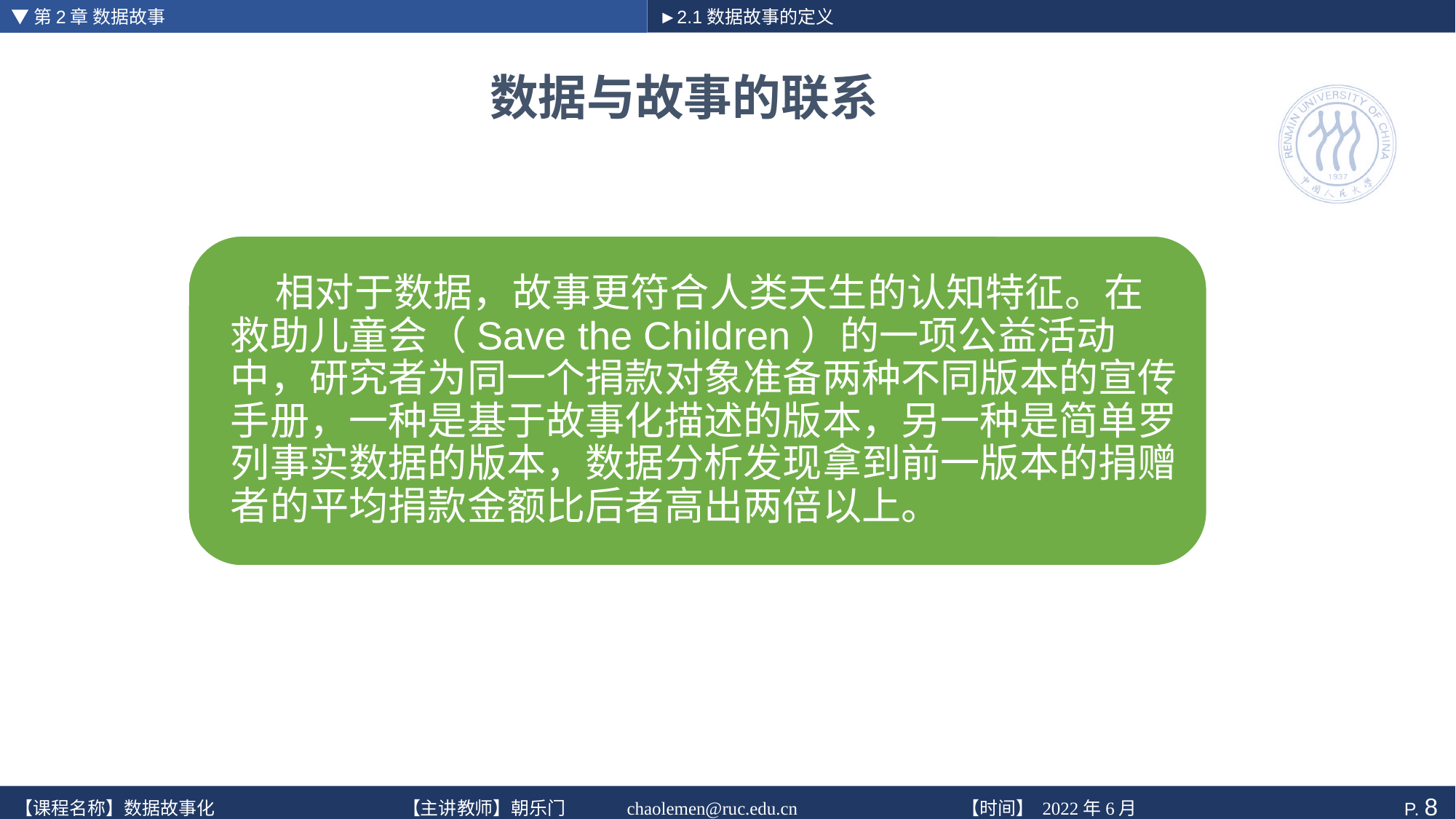

▼第2章 数据故事
►2.1数据故事的定义
# 数据与故事的联系
    相对于数据，故事更符合人类天生的认知特征。在救助儿童会（Save the Children）的一项公益活动中，研究者为同一个捐款对象准备两种不同版本的宣传手册，一种是基于故事化描述的版本，另一种是简单罗列事实数据的版本，数据分析发现拿到前一版本的捐赠者的平均捐款金额比后者高出两倍以上。